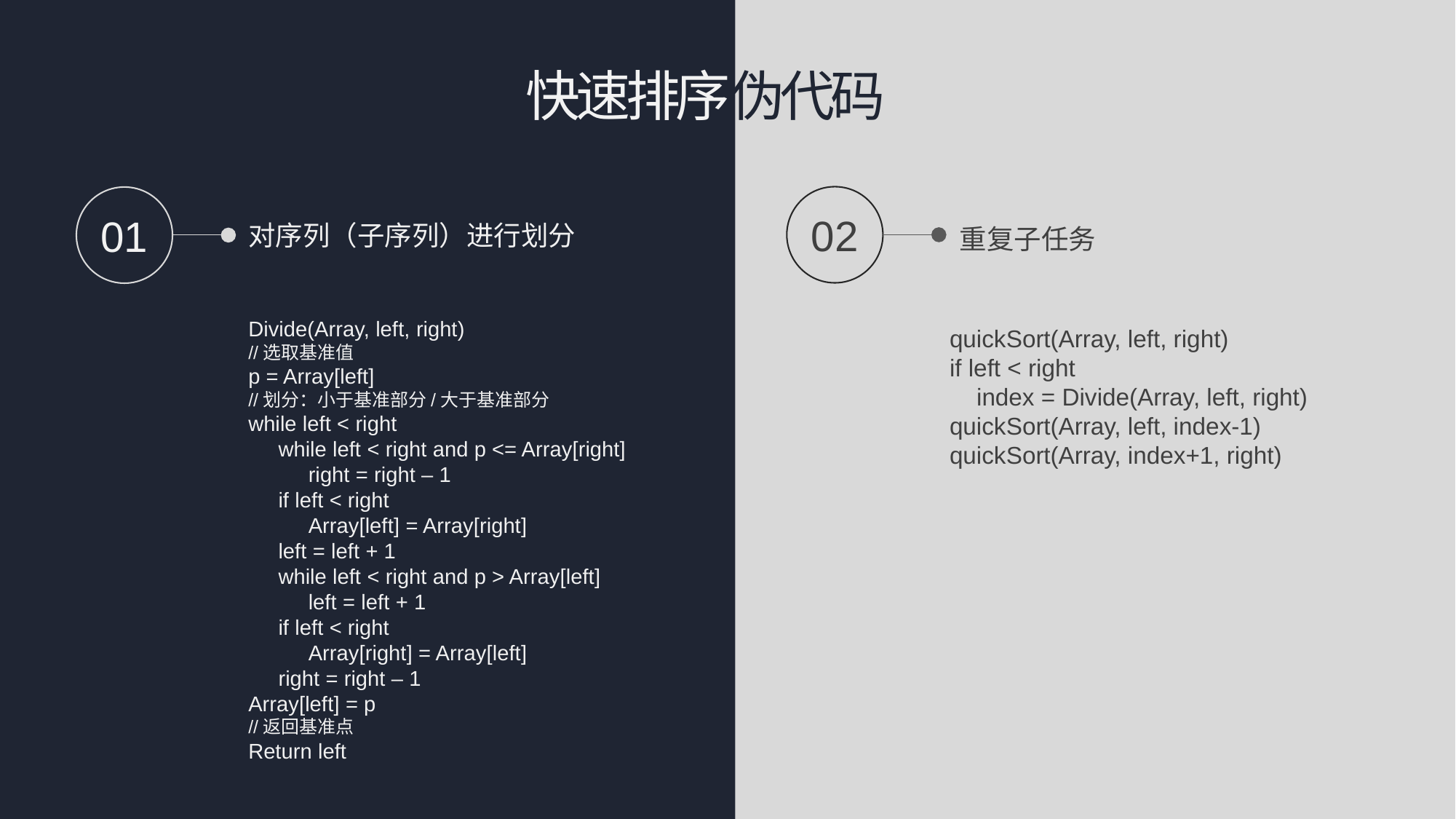

快速排序伪代码
02
01
对序列（子序列）进行划分
重复子任务
Divide(Array, left, right)
//选取基准值
p = Array[left]
//划分：小于基准部分/大于基准部分
while left < right
     while left < right and p <= Array[right]
          right = right – 1
     if left < right
          Array[left] = Array[right]
     left = left + 1
     while left < right and p > Array[left]
          left = left + 1
     if left < right
          Array[right] = Array[left]
     right = right – 1
Array[left] = p
//返回基准点
Return left

quickSort(Array, left, right)
if left < right
    index = Divide(Array, left, right)
quickSort(Array, left, index-1)
quickSort(Array, index+1, right)